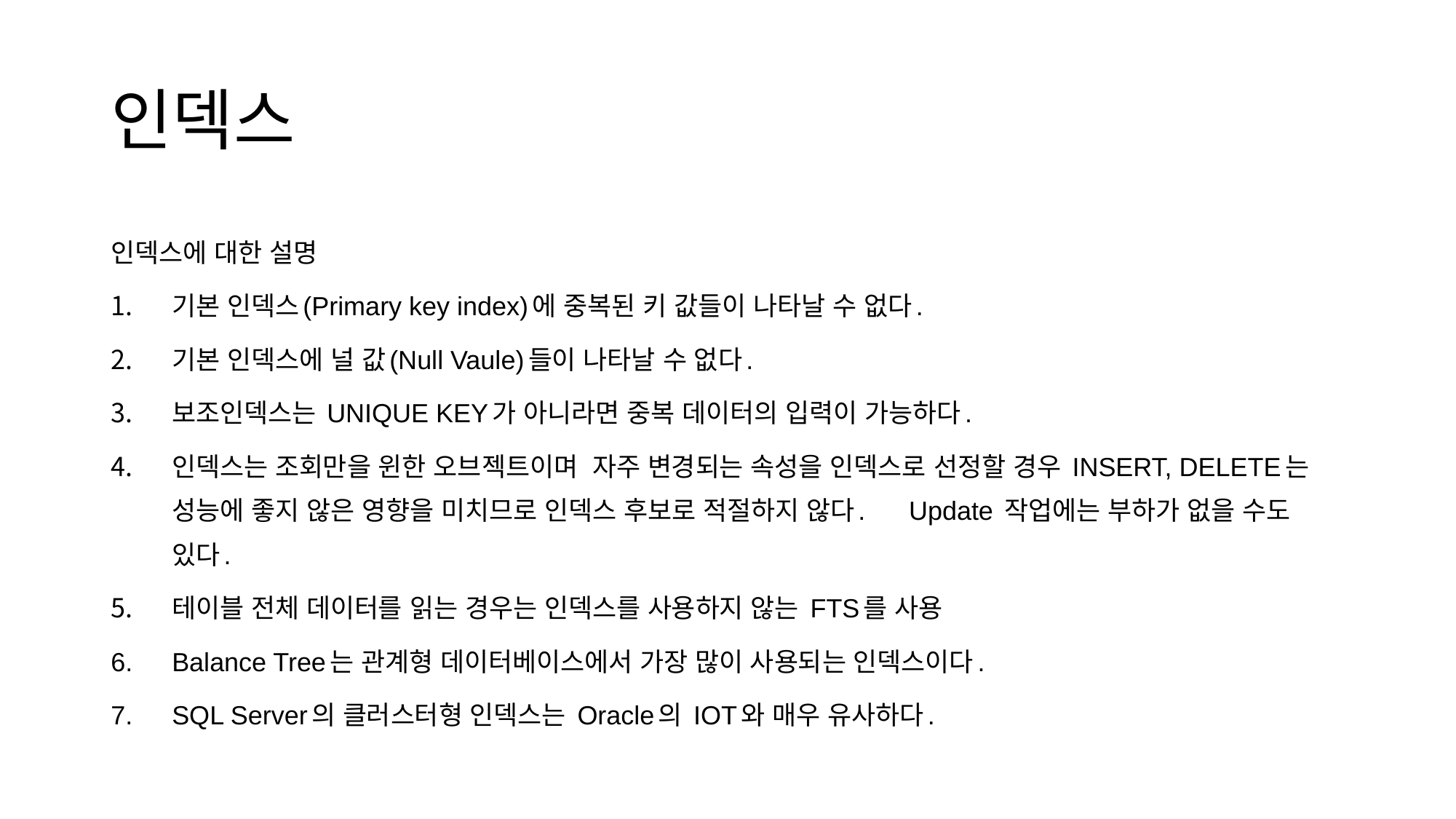

# 인덱스
인덱스에 대한 설명
기본 인덱스(Primary key index)에 중복된 키 값들이 나타날 수 없다.
기본 인덱스에 널 값(Null Vaule)들이 나타날 수 없다.
보조인덱스는 UNIQUE KEY가 아니라면 중복 데이터의 입력이 가능하다.
인덱스는 조회만을 윈한 오브젝트이며  자주 변경되는 속성을 인덱스로 선정할 경우 INSERT, DELETE는 성능에 좋지 않은 영향을 미치므로 인덱스 후보로 적절하지 않다.      Update 작업에는 부하가 없을 수도 있다.
테이블 전체 데이터를 읽는 경우는 인덱스를 사용하지 않는 FTS를 사용
Balance Tree는 관계형 데이터베이스에서 가장 많이 사용되는 인덱스이다.
SQL Server의 클러스터형 인덱스는 Oracle의 IOT와 매우 유사하다.